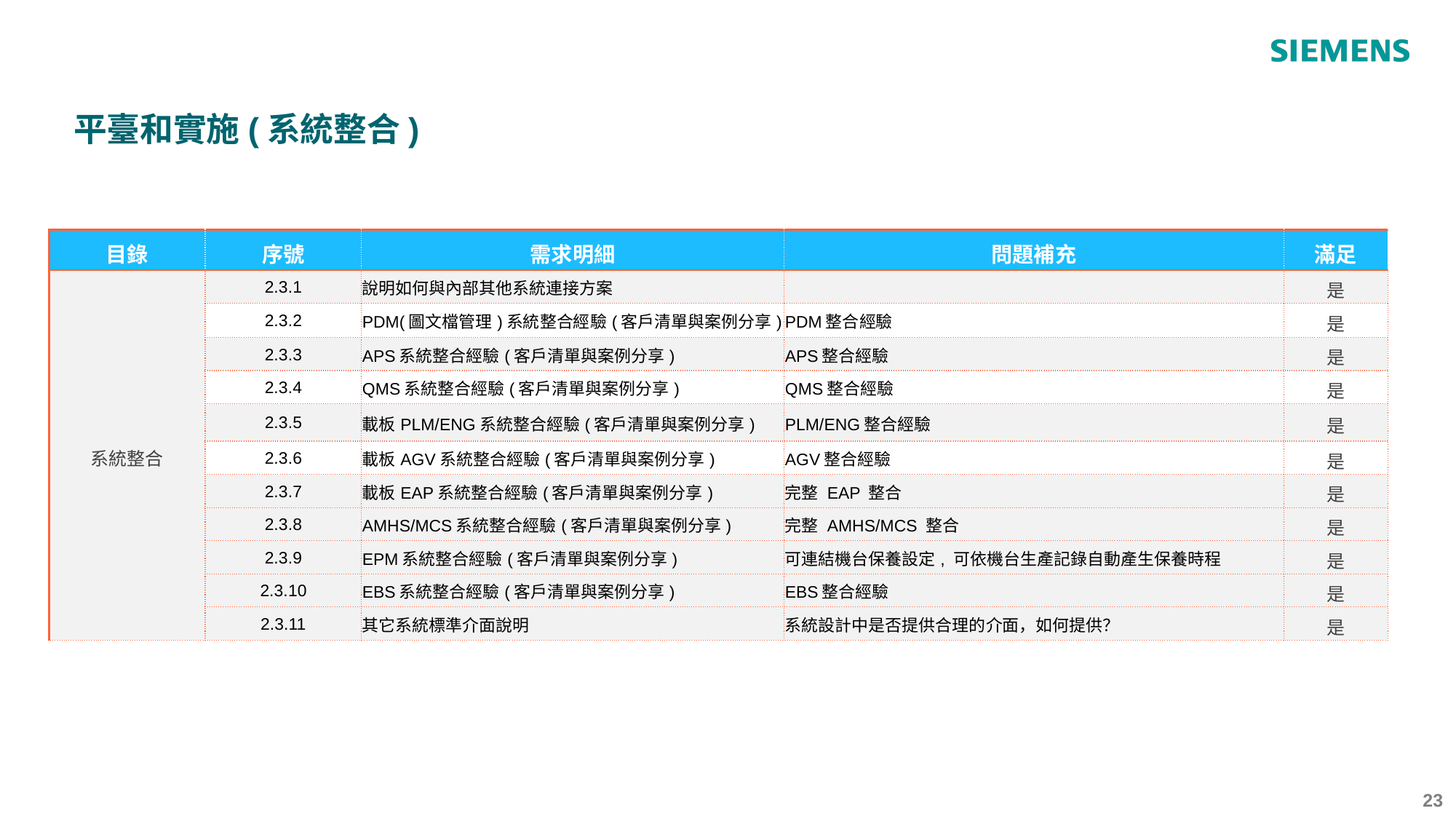

平臺和實施(系統整合)
| 目錄 | 序號 | 需求明細 | 問題補充 | 滿足 |
| --- | --- | --- | --- | --- |
| 系統整合 | 2.3.1 | 說明如何與內部其他系統連接方案 |  | 是 |
|  | 2.3.2 | PDM(圖文檔管理)系統整合經驗(客戶清單與案例分享) | PDM整合經驗 | 是 |
|  | 2.3.3 | APS系統整合經驗(客戶清單與案例分享) | APS整合經驗 | 是 |
|  | 2.3.4 | QMS系統整合經驗(客戶清單與案例分享) | QMS整合經驗 | 是 |
|  | 2.3.5 | 載板PLM/ENG系統整合經驗(客戶清單與案例分享) | PLM/ENG整合經驗 | 是 |
|  | 2.3.6 | 載板AGV系統整合經驗(客戶清單與案例分享) | AGV整合經驗 | 是 |
|  | 2.3.7 | 載板EAP系統整合經驗(客戶清單與案例分享) | 完整 EAP 整合 | 是 |
|  | 2.3.8 | AMHS/MCS系統整合經驗(客戶清單與案例分享) | 完整 AMHS/MCS 整合 | 是 |
|  | 2.3.9 | EPM系統整合經驗(客戶清單與案例分享) | 可連結機台保養設定, 可依機台生產記錄自動產生保養時程 | 是 |
|  | 2.3.10 | EBS系統整合經驗(客戶清單與案例分享) | EBS整合經驗 | 是 |
|  | 2.3.11 | 其它系統標準介面說明 | 系統設計中是否提供合理的介面，如何提供？ | 是 |
23